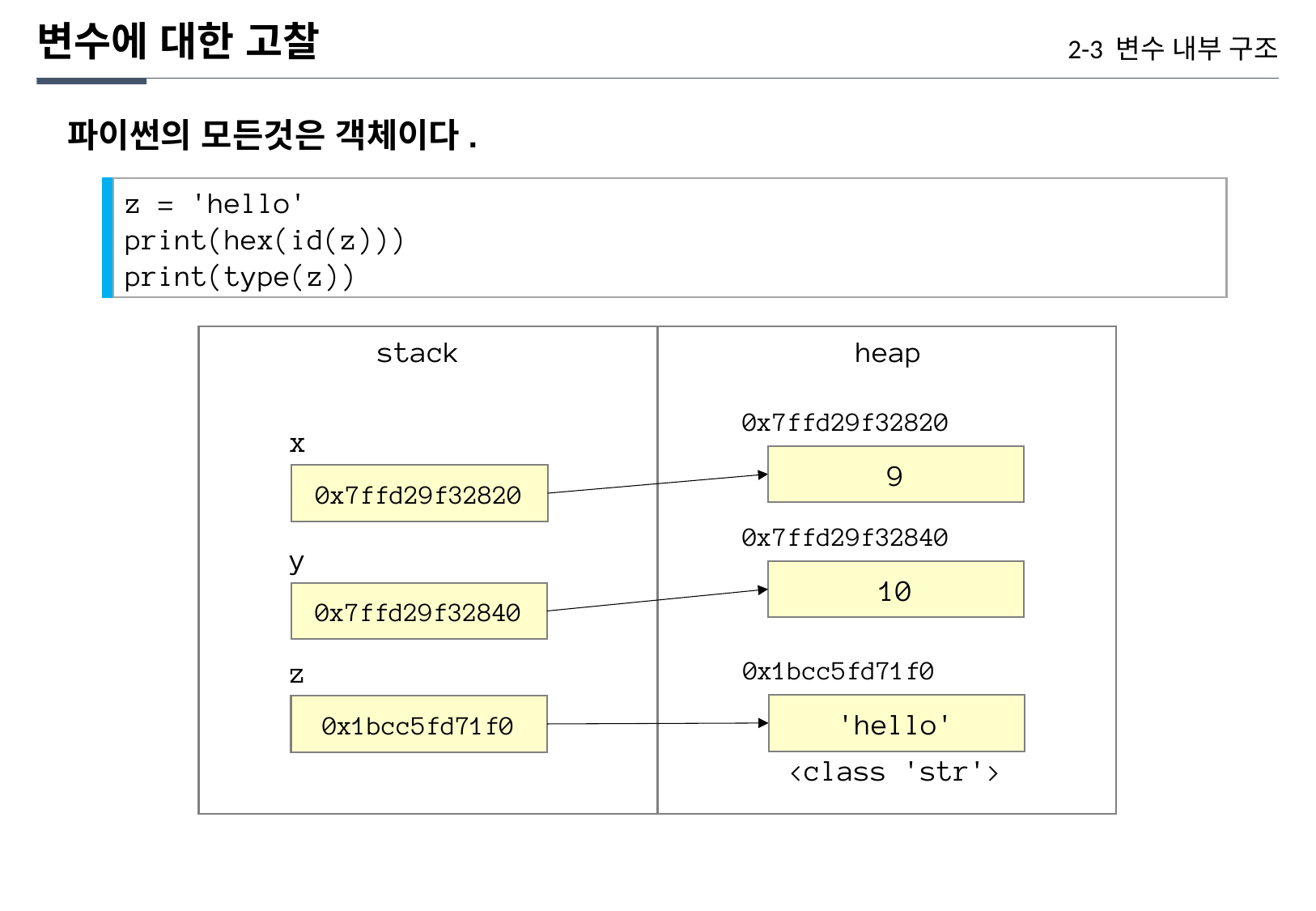

변수에 대한 고찰
2-3 변수 내부 구조
파이썬의 모든것은 객체이다.

z = 'hello'
print(hex(id(z)))
print(type(z))
heap

stack

0x7ffd29f32820
x
9
0x7ffd29f32820
0x7ffd29f32840
y
10
0x7ffd29f32840
z
0x1bcc5fd71f0
'hello'
0x1bcc5fd71f0
<class 'str'>